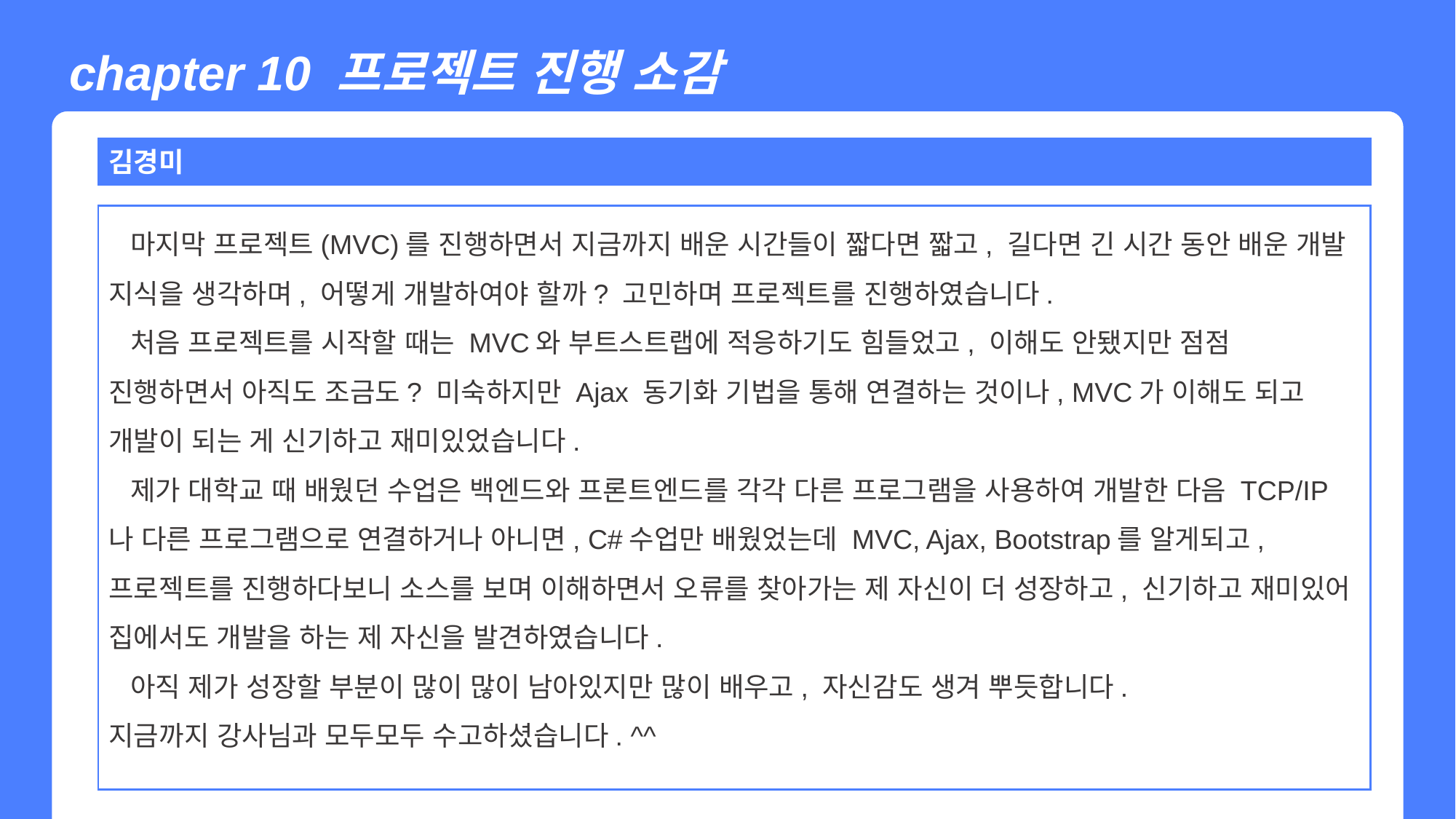

chapter 10 프로젝트 진행 소감
김경미
  마지막 프로젝트(MVC)를 진행하면서 지금까지 배운 시간들이 짧다면 짧고, 길다면 긴 시간 동안 배운 개발 지식을 생각하며, 어떻게 개발하여야 할까? 고민하며 프로젝트를 진행하였습니다.
  처음 프로젝트를 시작할 때는 MVC와 부트스트랩에 적응하기도 힘들었고, 이해도 안됐지만 점점 진행하면서 아직도 조금도? 미숙하지만 Ajax 동기화 기법을 통해 연결하는 것이나, MVC가 이해도 되고 개발이 되는 게 신기하고 재미있었습니다.
  제가 대학교 때 배웠던 수업은 백엔드와 프론트엔드를 각각 다른 프로그램을 사용하여 개발한 다음 TCP/IP나 다른 프로그램으로 연결하거나 아니면, C#수업만 배웠었는데 MVC, Ajax, Bootstrap를 알게되고, 프로젝트를 진행하다보니 소스를 보며 이해하면서 오류를 찾아가는 제 자신이 더 성장하고, 신기하고 재미있어 집에서도 개발을 하는 제 자신을 발견하였습니다.
  아직 제가 성장할 부분이 많이 많이 남아있지만 많이 배우고, 자신감도 생겨 뿌듯합니다.
지금까지 강사님과 모두모두 수고하셨습니다. ^^